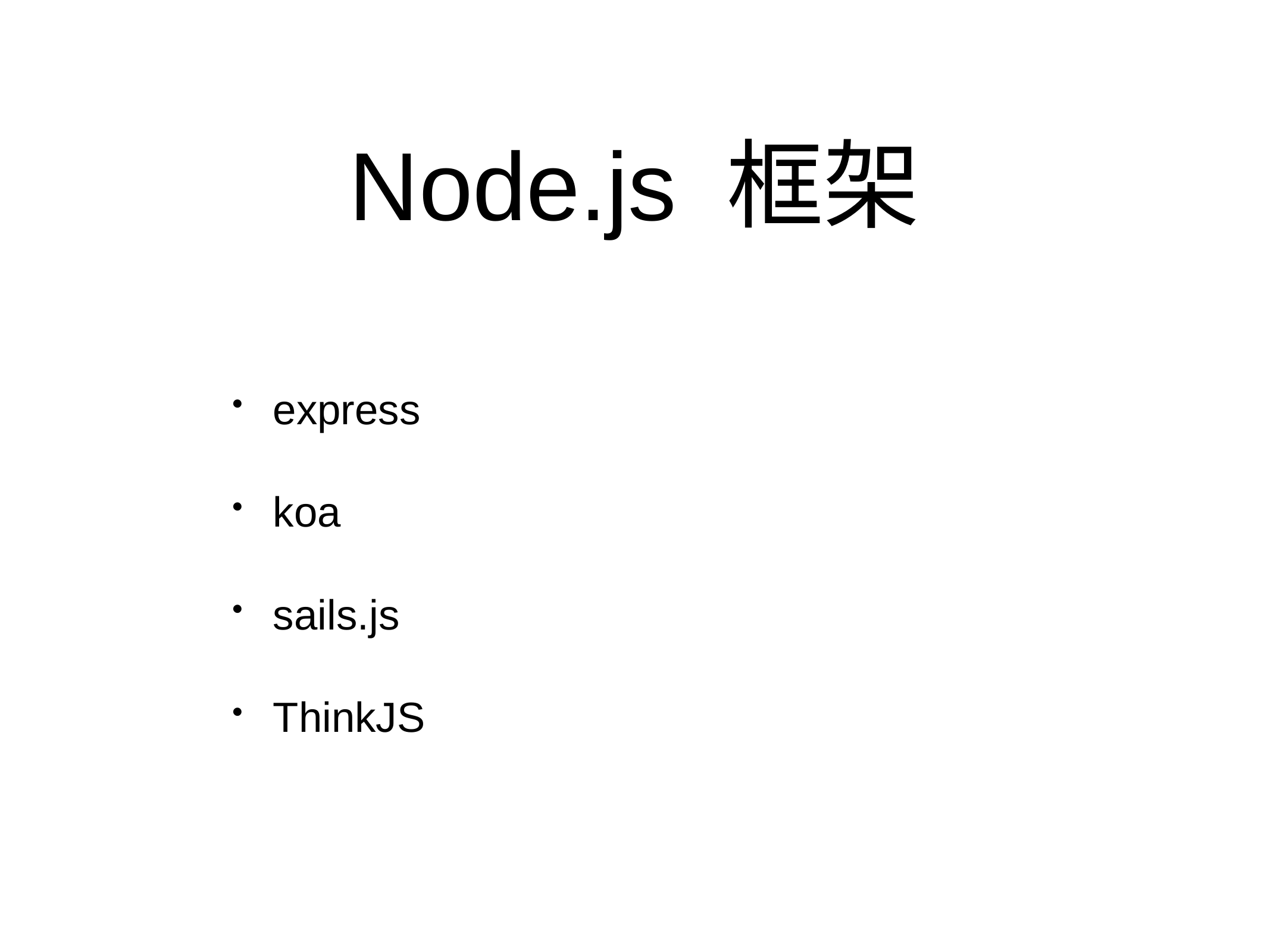

# Node.js 框架
express
koa
sails.js
ThinkJS